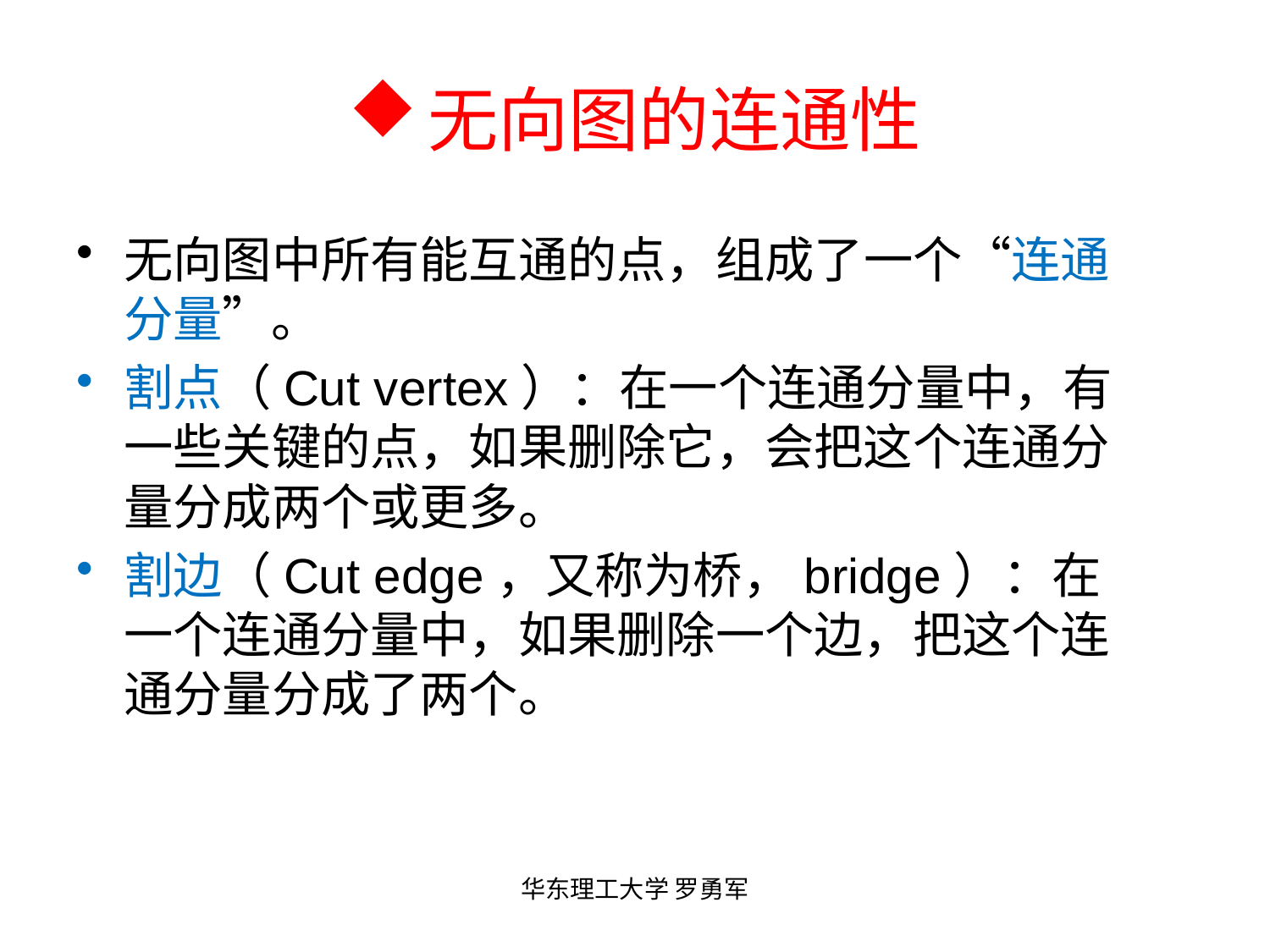

# 无向图的连通性
无向图中所有能互通的点，组成了一个“连通分量”。
割点（Cut vertex）：在一个连通分量中，有一些关键的点，如果删除它，会把这个连通分量分成两个或更多。
割边（Cut edge，又称为桥，bridge）：在一个连通分量中，如果删除一个边，把这个连通分量分成了两个。
华东理工大学 罗勇军